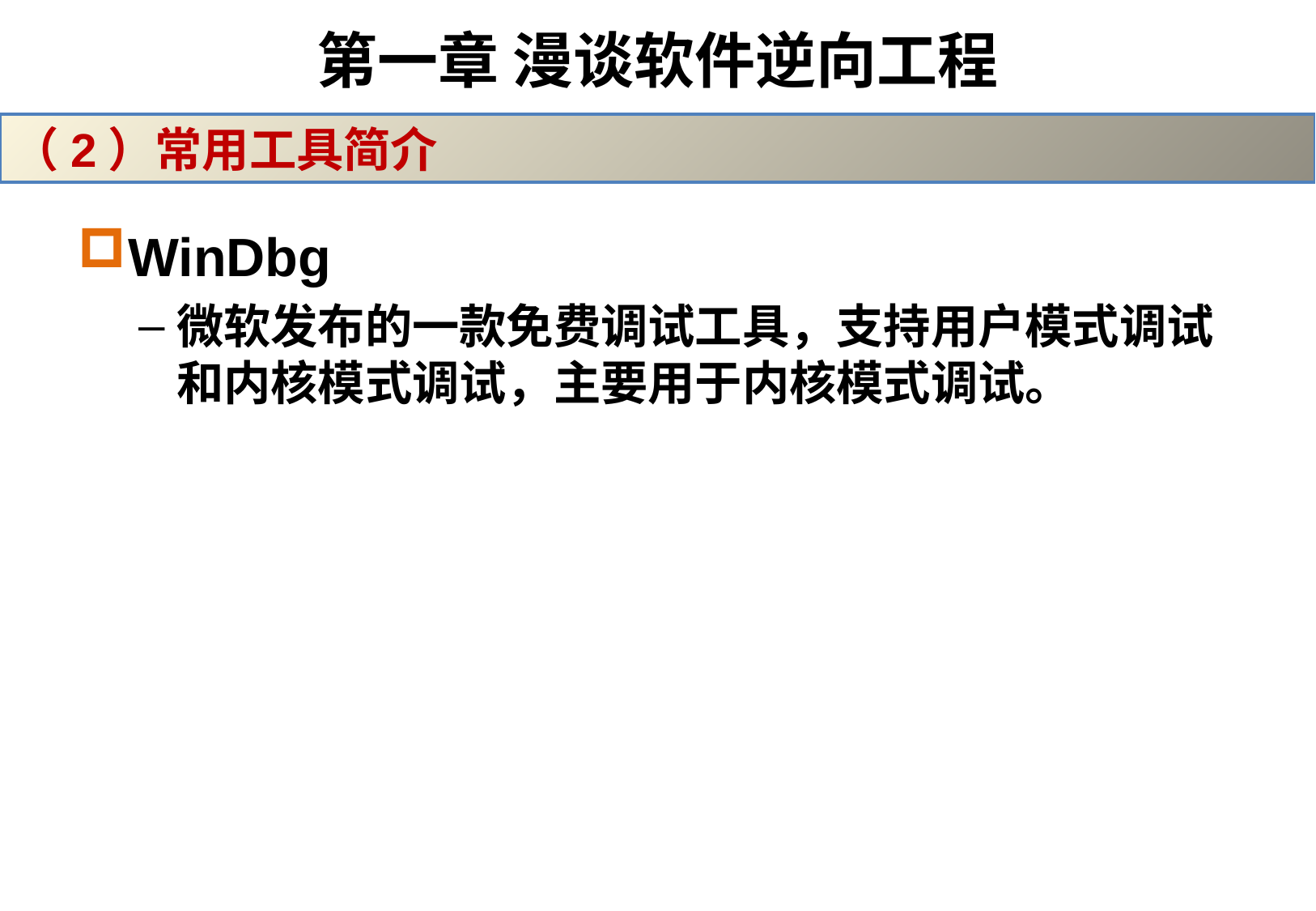

# 第一章 漫谈软件逆向工程
（2）常用工具简介
WinDbg
微软发布的一款免费调试工具，支持用户模式调试和内核模式调试，主要用于内核模式调试。